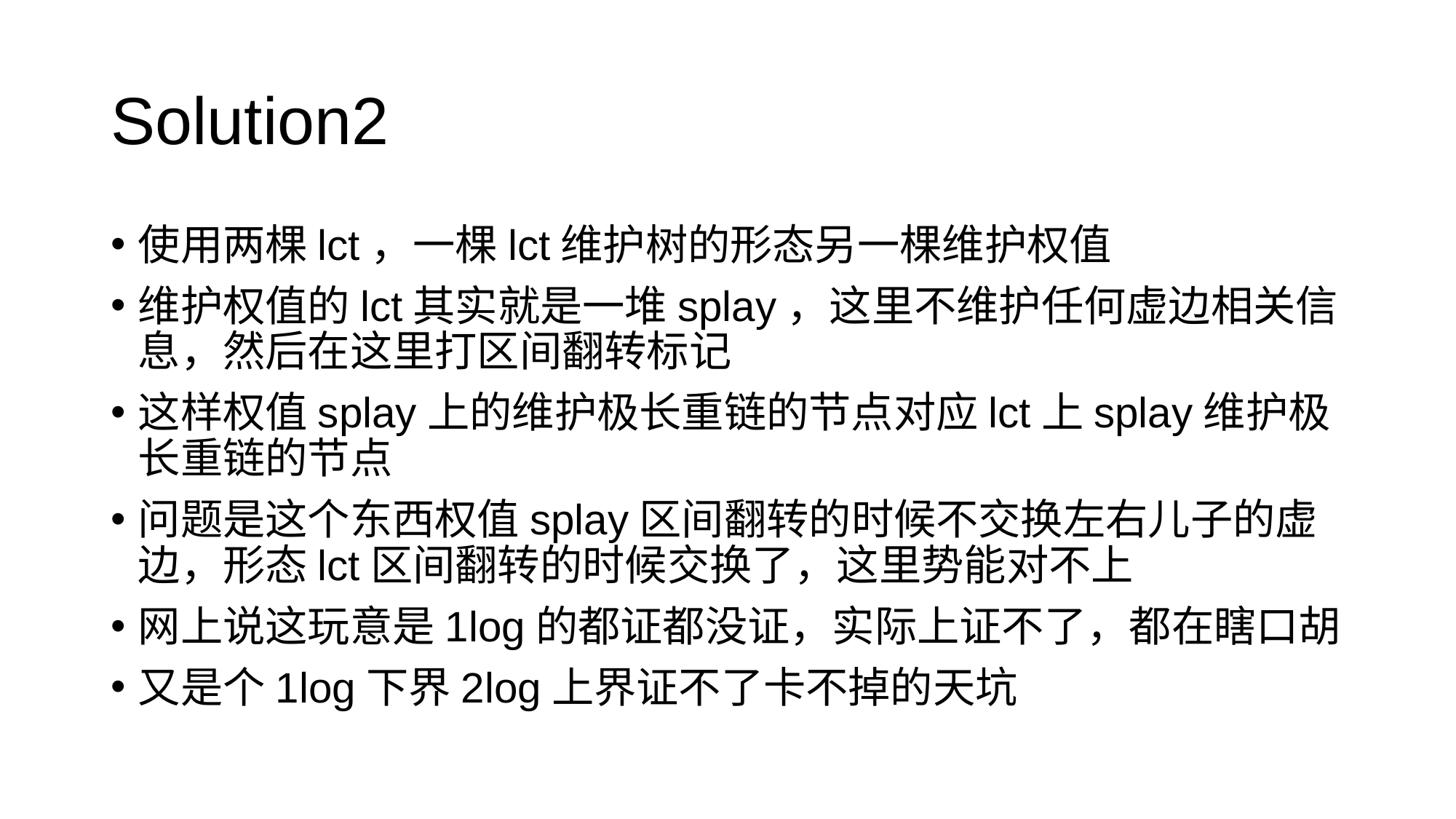

# Solution2
使用两棵lct，一棵lct维护树的形态另一棵维护权值
维护权值的lct其实就是一堆splay，这里不维护任何虚边相关信息，然后在这里打区间翻转标记
这样权值splay上的维护极长重链的节点对应lct上splay维护极长重链的节点
问题是这个东西权值splay区间翻转的时候不交换左右儿子的虚边，形态lct区间翻转的时候交换了，这里势能对不上
网上说这玩意是1log的都证都没证，实际上证不了，都在瞎口胡
又是个1log下界2log上界证不了卡不掉的天坑